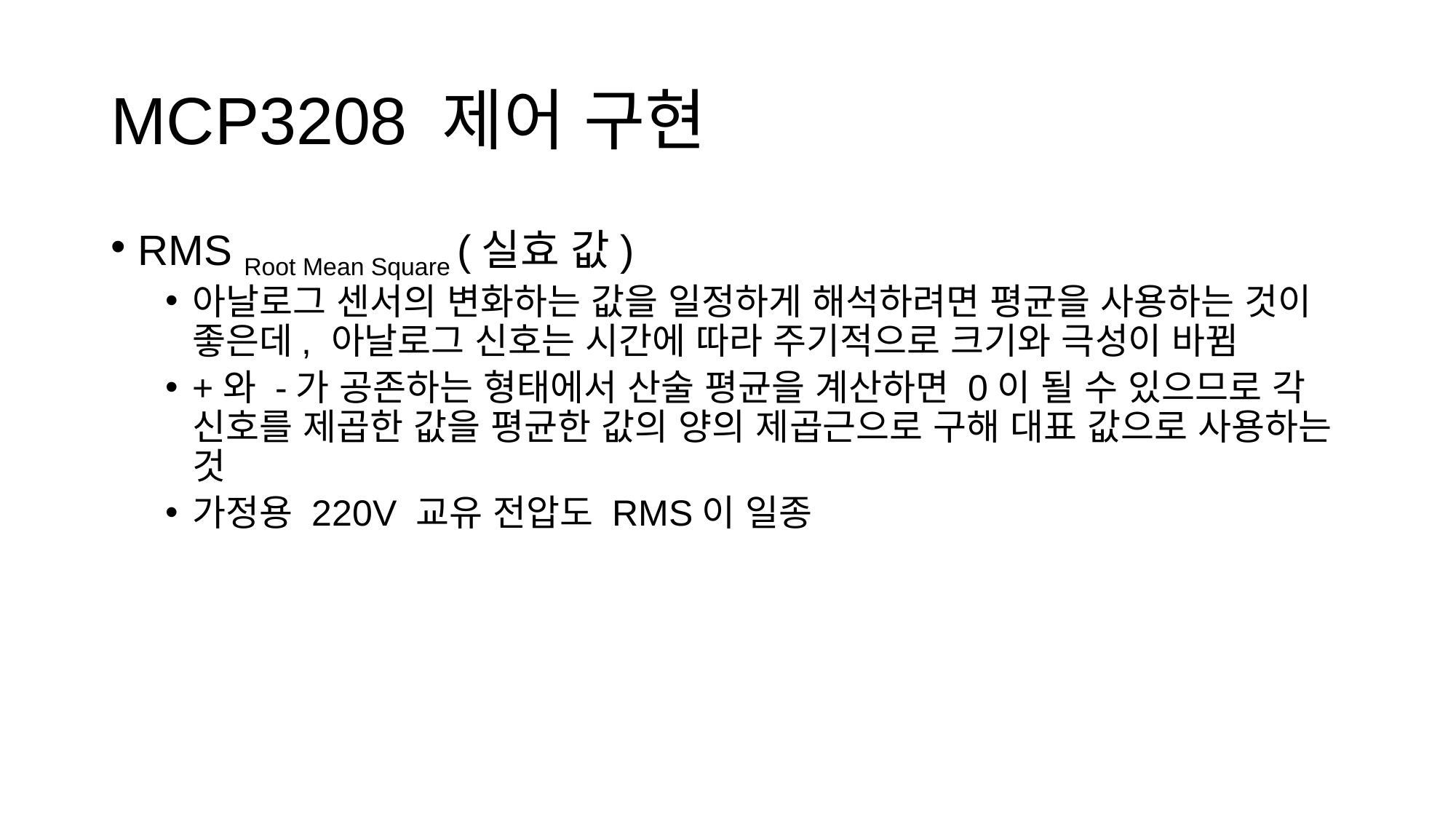

# MCP3208 제어 구현
RMS Root Mean Square (실효 값)
아날로그 센서의 변화하는 값을 일정하게 해석하려면 평균을 사용하는 것이 좋은데, 아날로그 신호는 시간에 따라 주기적으로 크기와 극성이 바뀜
+와 -가 공존하는 형태에서 산술 평균을 계산하면 0이 될 수 있으므로 각 신호를 제곱한 값을 평균한 값의 양의 제곱근으로 구해 대표 값으로 사용하는 것
가정용 220V 교유 전압도 RMS이 일종